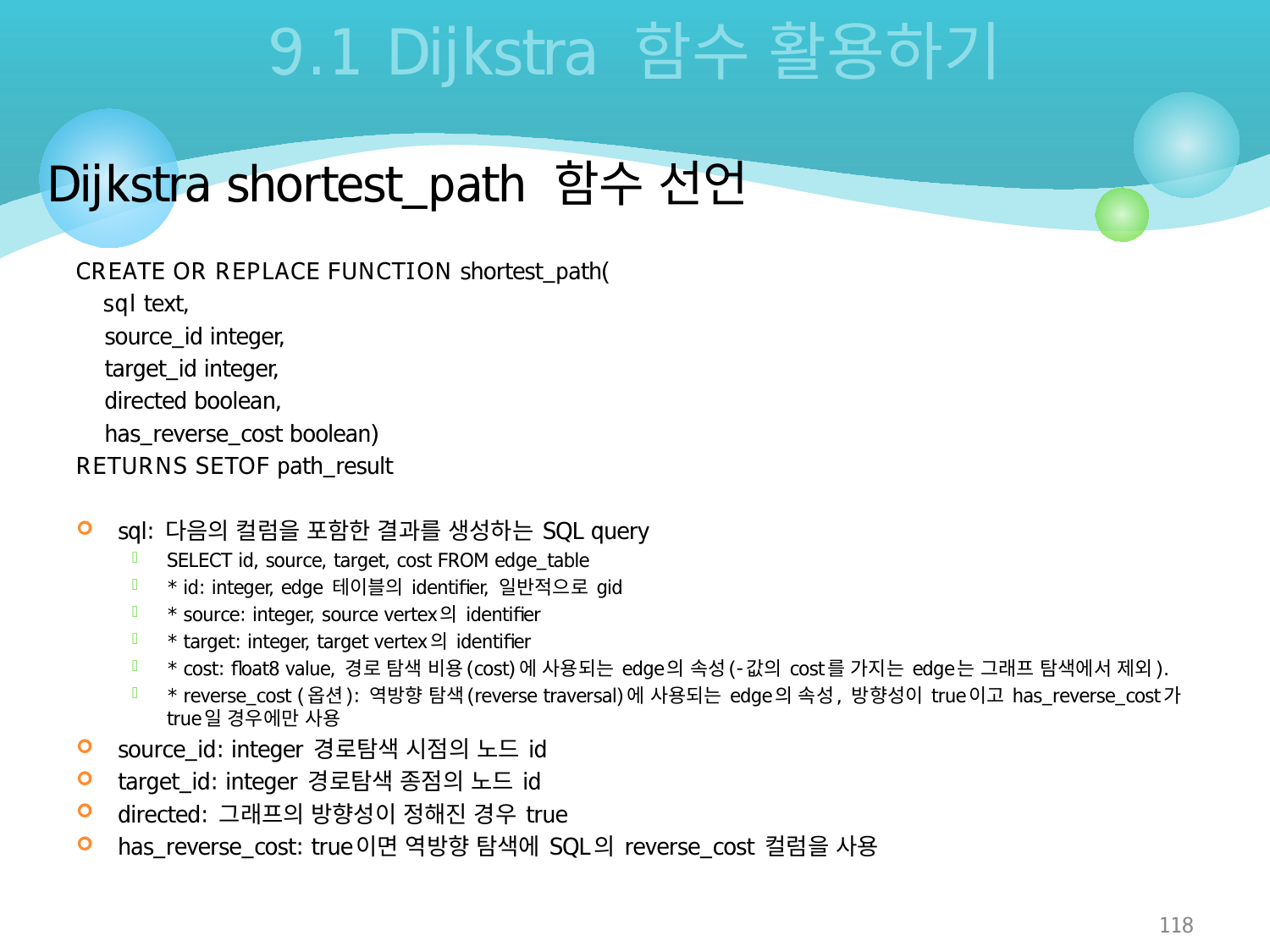

# 9.1 Dijkstra 함수 활용하기
Dijkstra shortest_path 함수 선언
CREATE OR REPLACE FUNCTION shortest_path(
    sql text,
    source_id integer,
    target_id integer,
    directed boolean,
    has_reverse_cost boolean)
RETURNS SETOF path_result

sql: 다음의 컬럼을 포함한 결과를 생성하는 SQL query
SELECT id, source, target, cost FROM edge_table
* id: integer, edge 테이블의 identifier, 일반적으로 gid
* source: integer, source vertex의 identifier
* target: integer, target vertex의 identifier
* cost: float8 value, 경로 탐색 비용(cost)에 사용되는 edge의 속성(-값의 cost를 가지는 edge는 그래프 탐색에서 제외).
* reverse_cost (옵션): 역방향 탐색(reverse traversal)에 사용되는 edge의 속성, 방향성이 true이고 has_reverse_cost가 true일 경우에만 사용
source_id: integer 경로탐색 시점의 노드 id
target_id: integer 경로탐색 종점의 노드 id
directed: 그래프의 방향성이 정해진 경우 true
has_reverse_cost: true이면 역방향 탐색에 SQL의 reverse_cost 컬럼을 사용

118